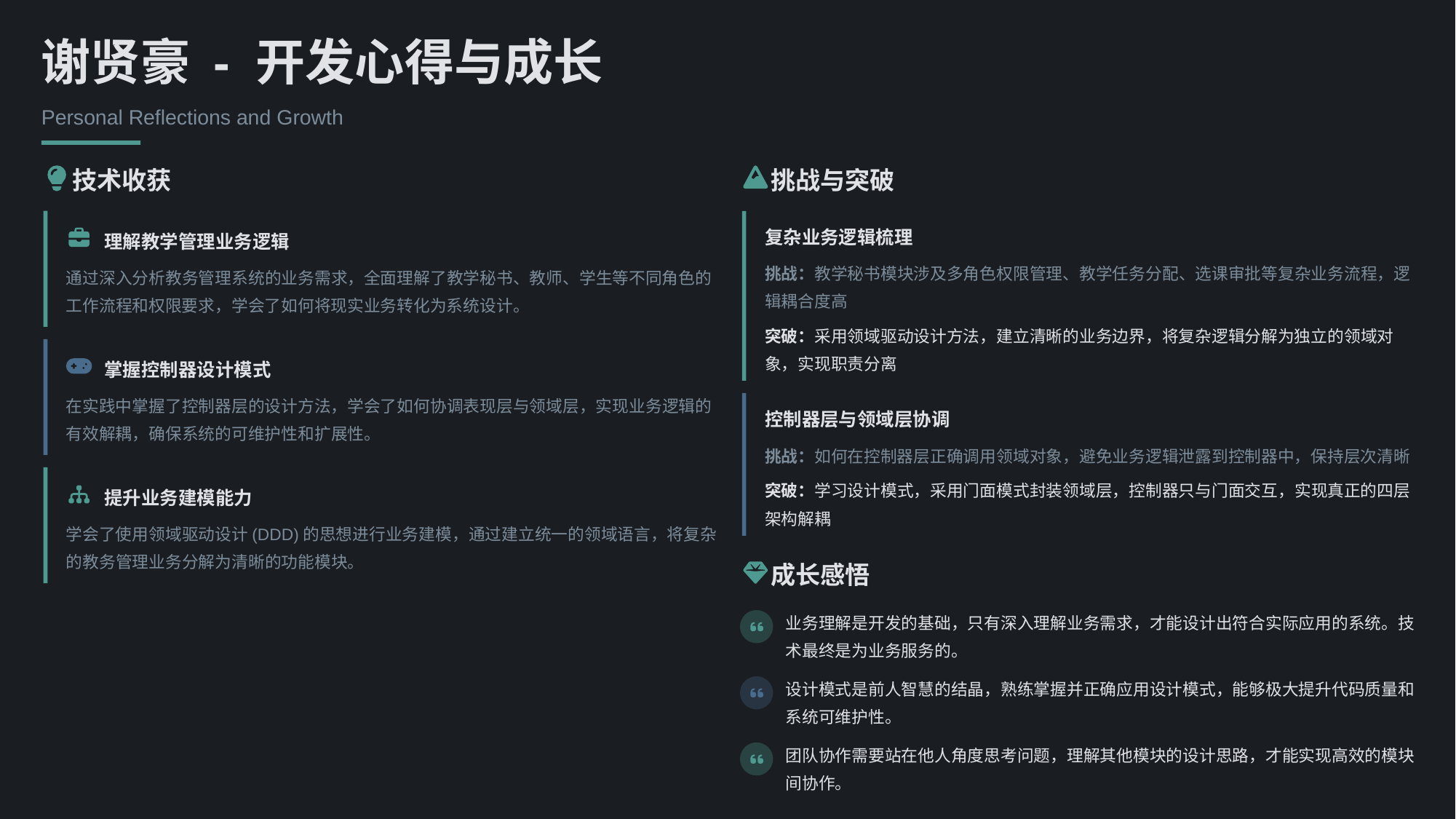

谢贤豪 - 开发心得与成长
Personal Reflections and Growth

技术收获
挑战与突破

复杂业务逻辑梳理
理解教学管理业务逻辑

挑战：教学秘书模块涉及多角色权限管理、教学任务分配、选课审批等复杂业务流程，逻辑耦合度高
通过深入分析教务管理系统的业务需求，全面理解了教学秘书、教师、学生等不同角色的工作流程和权限要求，学会了如何将现实业务转化为系统设计。
突破：采用领域驱动设计方法，建立清晰的业务边界，将复杂逻辑分解为独立的领域对象，实现职责分离

掌握控制器设计模式

在实践中掌握了控制器层的设计方法，学会了如何协调表现层与领域层，实现业务逻辑的有效解耦，确保系统的可维护性和扩展性。

控制器层与领域层协调
挑战：如何在控制器层正确调用领域对象，避免业务逻辑泄露到控制器中，保持层次清晰

突破：学习设计模式，采用门面模式封装领域层，控制器只与门面交互，实现真正的四层架构解耦
提升业务建模能力

学会了使用领域驱动设计(DDD)的思想进行业务建模，通过建立统一的领域语言，将复杂的教务管理业务分解为清晰的功能模块。
成长感悟

业务理解是开发的基础，只有深入理解业务需求，才能设计出符合实际应用的系统。技术最终是为业务服务的。

设计模式是前人智慧的结晶，熟练掌握并正确应用设计模式，能够极大提升代码质量和系统可维护性。

团队协作需要站在他人角度思考问题，理解其他模块的设计思路，才能实现高效的模块间协作。